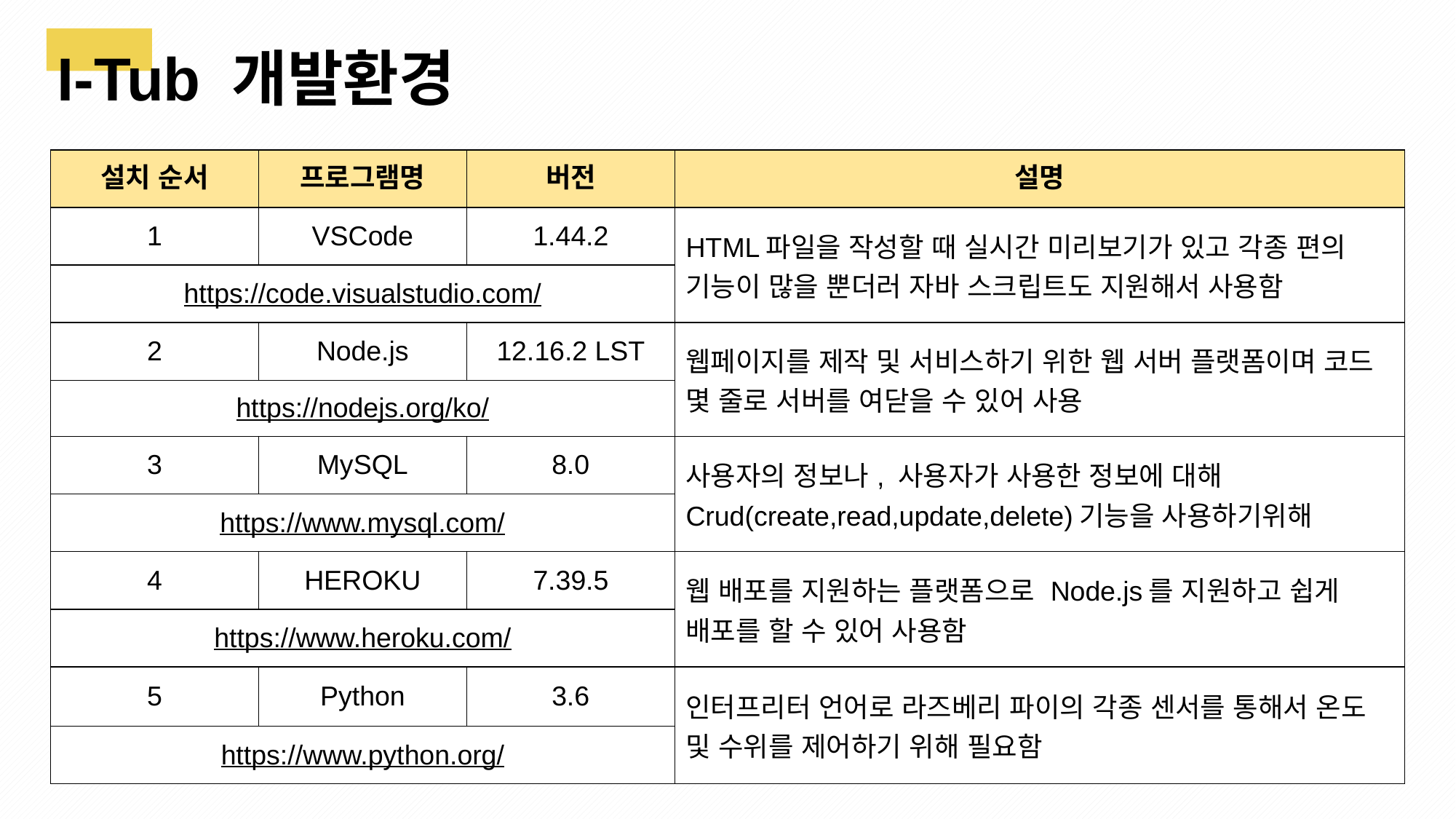

I-Tub 개발환경
| 설치 순서 | 프로그램명 | 버전 | 설명 |
| --- | --- | --- | --- |
| 1 | VSCode | 1.44.2 | HTML파일을 작성할 때 실시간 미리보기가 있고 각종 편의 기능이 많을 뿐더러 자바 스크립트도 지원해서 사용함 |
| https://code.visualstudio.com/ |  |  |  |
| 2 | Node.js | 12.16.2 LST | 웹페이지를 제작 및 서비스하기 위한 웹 서버 플랫폼이며 코드 몇 줄로 서버를 여닫을 수 있어 사용 |
| https://nodejs.org/ko/ |  |  |  |
| 3 | MySQL | 8.0 | 사용자의 정보나, 사용자가 사용한 정보에 대해 Crud(create,read,update,delete)기능을 사용하기위해 |
| https://www.mysql.com/ |  |  |  |
| 4 | HEROKU | 7.39.5 | 웹 배포를 지원하는 플랫폼으로 Node.js를 지원하고 쉽게 배포를 할 수 있어 사용함 |
| https://www.heroku.com/ |  |  |  |
| 5 | Python | 3.6 | 인터프리터 언어로 라즈베리 파이의 각종 센서를 통해서 온도 및 수위를 제어하기 위해 필요함 |
| https://www.python.org/ |  |  |  |